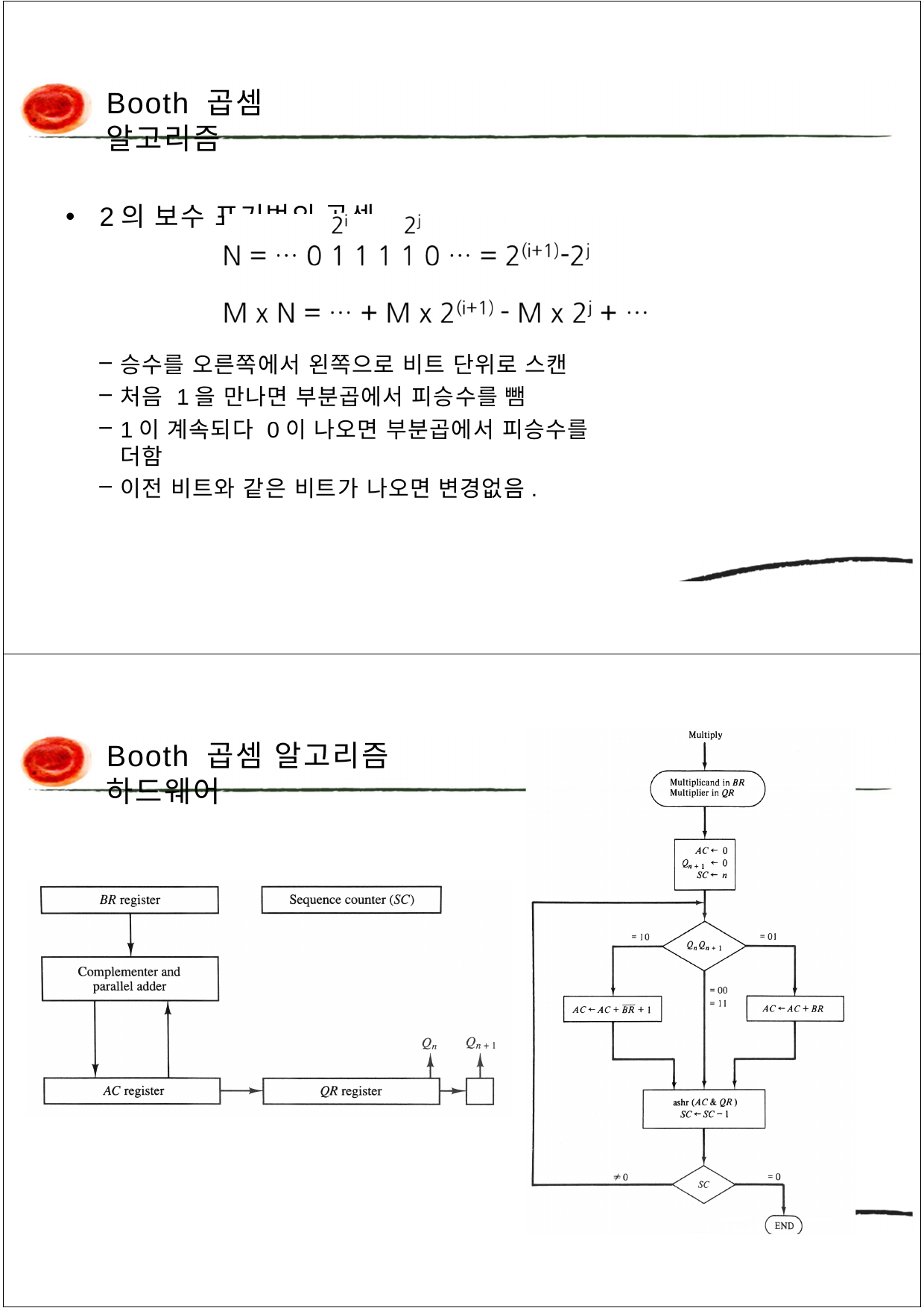

Booth 곱셈 알고리즘

2의 보수 표기법의 곱셈

승수를 오른쪽에서 왼쪽으로 비트 단위로 스캔
처음 1을 만나면 부분곱에서 피승수를 뺌
1이 계속되다 0이 나오면 부분곱에서 피승수를 더함
이전 비트와 같은 비트가 나오면 변경없음.

Booth 곱셈 알고리즘 하드웨어